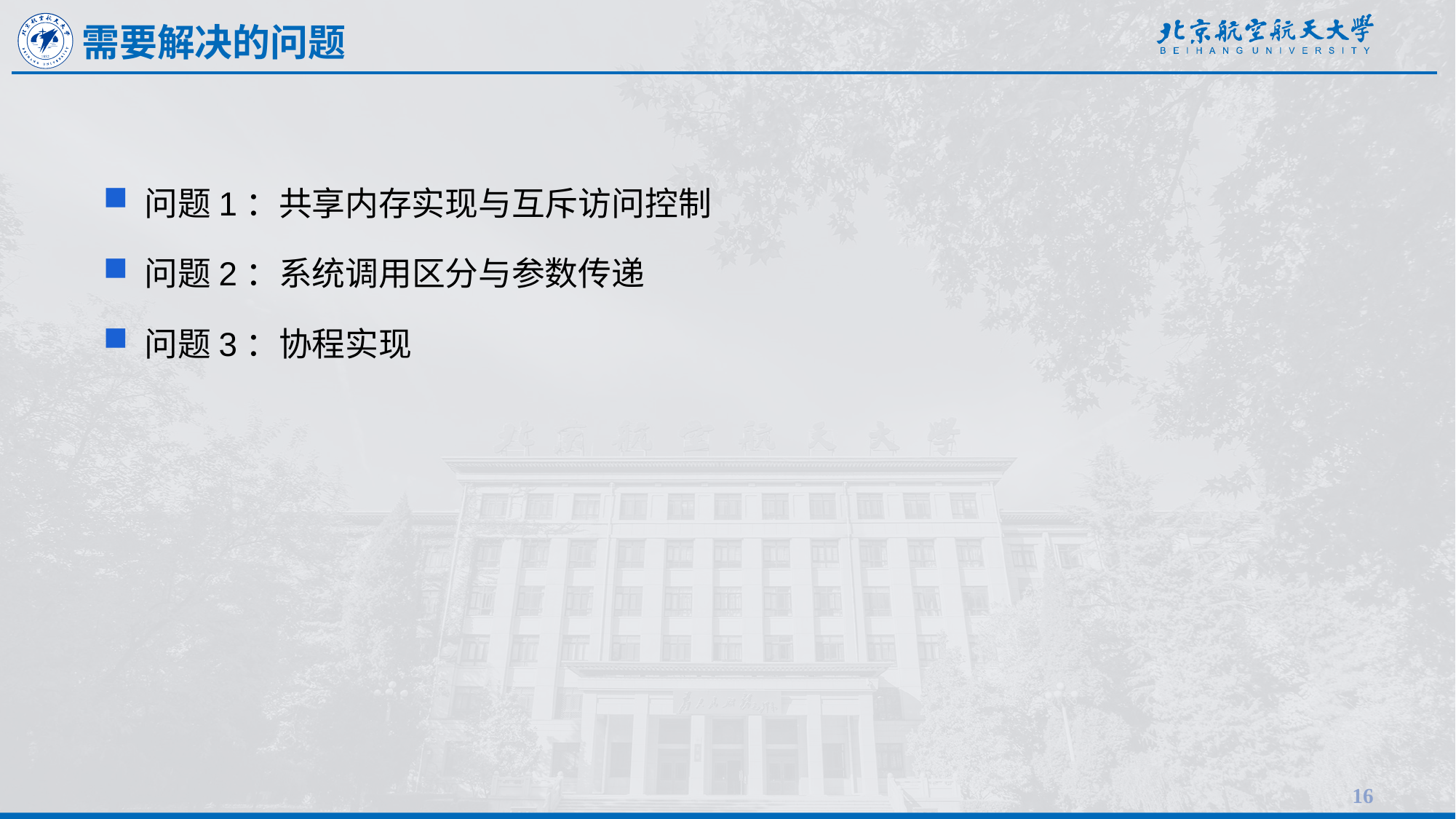

需要解决的问题
问题1：共享内存实现与互斥访问控制
问题2：系统调用区分与参数传递
问题3：协程实现
16